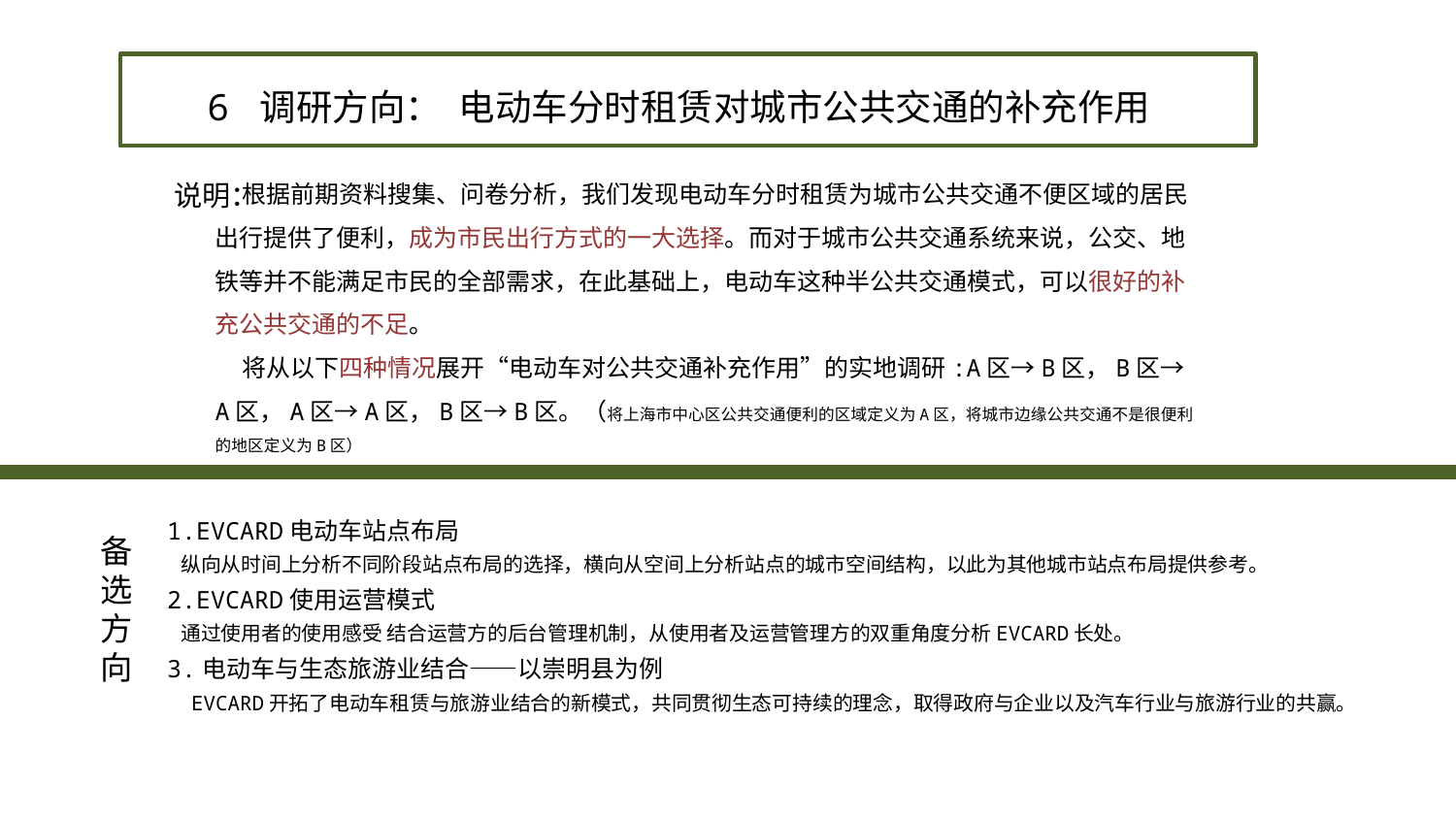

6 调研方向：
电动车分时租赁对城市公共交通的补充作用
    根据前期资料搜集、问卷分析，我们发现电动车分时租赁为城市公共交通不便区域的居民出行提供了便利，成为市民出行方式的一大选择。而对于城市公共交通系统来说，公交、地铁等并不能满足市民的全部需求，在此基础上，电动车这种半公共交通模式，可以很好的补充公共交通的不足。
    将从以下四种情况展开“电动车对公共交通补充作用”的实地调研:A区→B区，B区→A区，A区→A区，B区→B区。（将上海市中心区公共交通便利的区域定义为A区，将城市边缘公共交通不是很便利的地区定义为B区）
说明：

1.EVCARD电动车站点布局
  纵向从时间上分析不同阶段站点布局的选择，横向从空间上分析站点的城市空间结构，以此为其他城市站点布局提供参考。
2.EVCARD使用运营模式
  通过使用者的使用感受 结合运营方的后台管理机制，从使用者及运营管理方的双重角度分析EVCARD长处。
3.电动车与生态旅游业结合——以崇明县为例
  EVCARD开拓了电动车租赁与旅游业结合的新模式，共同贯彻生态可持续的理念，取得政府与企业以及汽车行业与旅游行业的共赢。
备
选
方
向